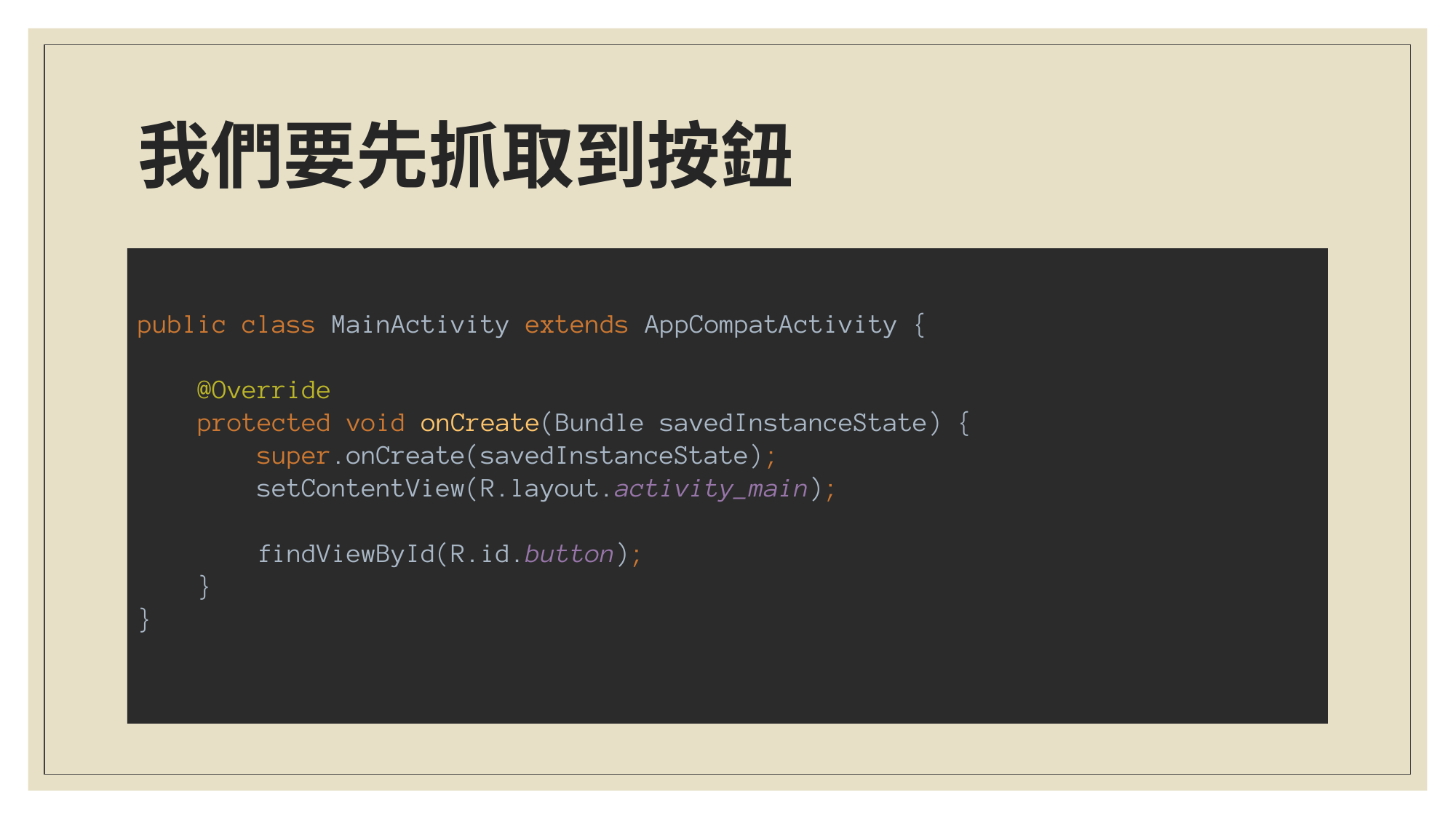

# 我們要先抓取到按鈕
public class MainActivity extends AppCompatActivity {
    @Override
    protected void onCreate(Bundle savedInstanceState) {
        super.onCreate(savedInstanceState);
        setContentView(R.layout.activity_main);
        findViewById(R.id.button);
    }
}